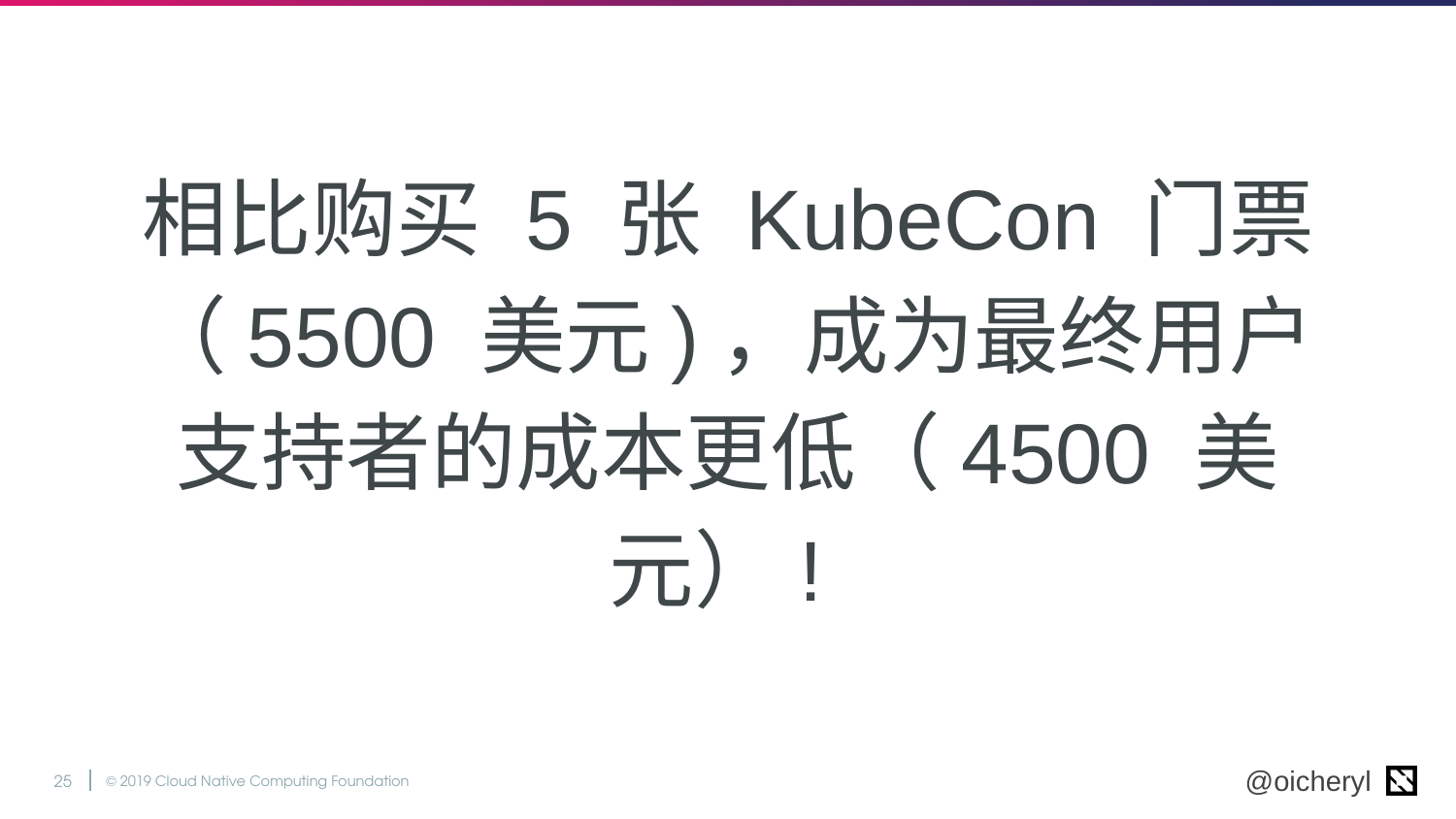

相比购买 5 张 KubeCon 门票（5500 美元)，成为最终用户支持者的成本更低（4500 美元）!